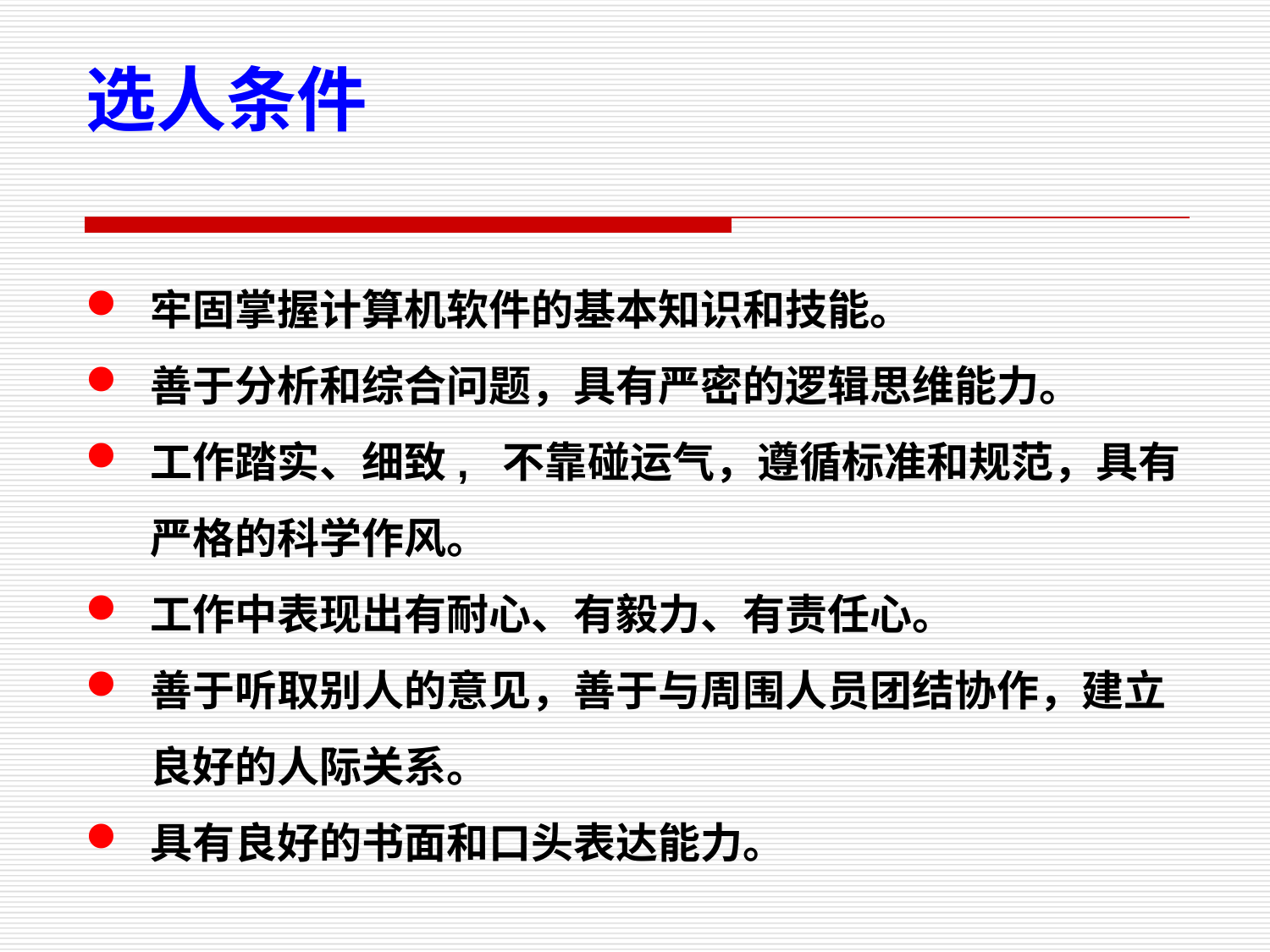

选人条件
牢固掌握计算机软件的基本知识和技能。
善于分析和综合问题，具有严密的逻辑思维能力。
工作踏实、细致,  不靠碰运气，遵循标准和规范，具有严格的科学作风。
工作中表现出有耐心、有毅力、有责任心。
善于听取别人的意见，善于与周围人员团结协作，建立良好的人际关系。
具有良好的书面和口头表达能力。